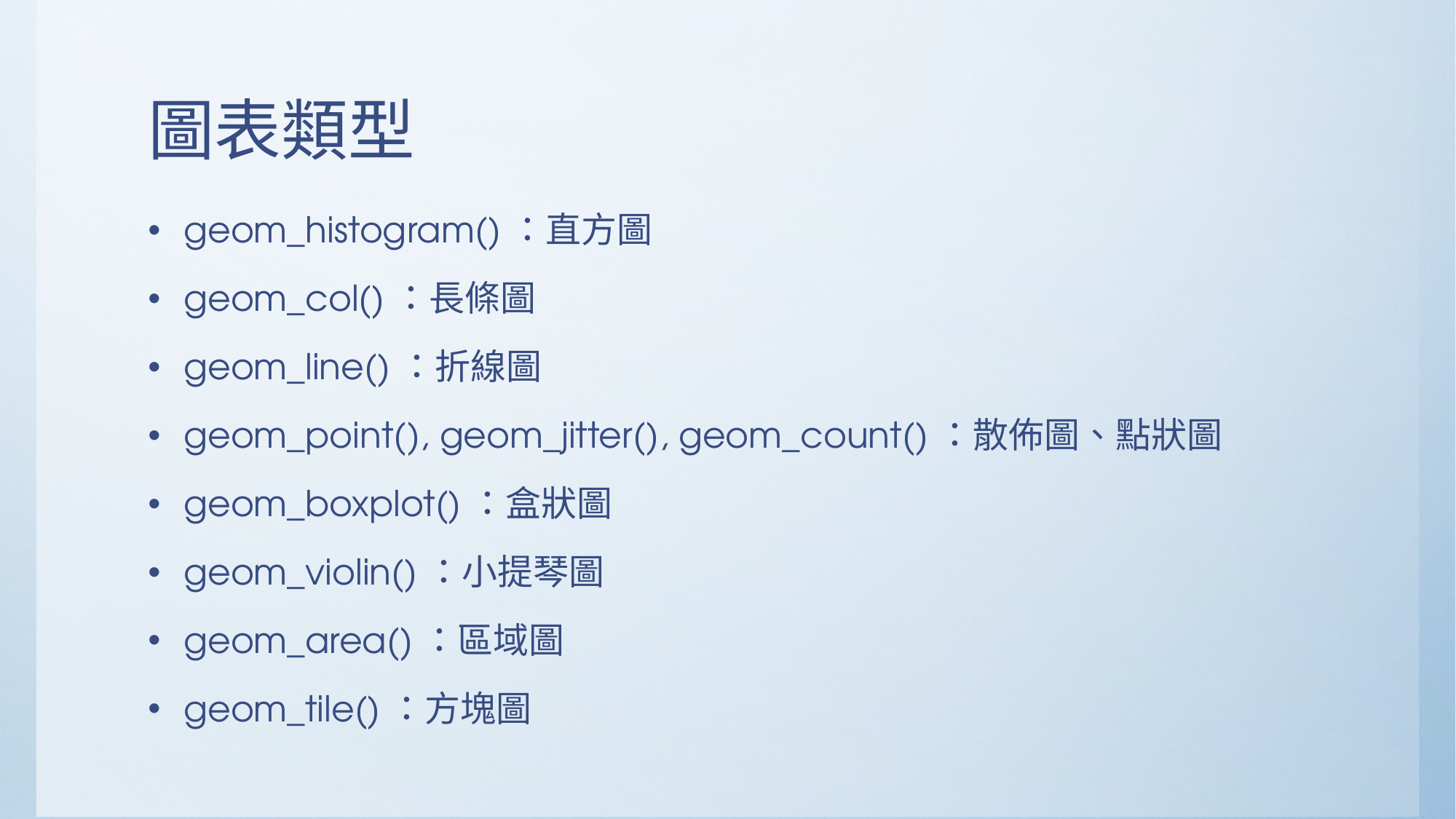

# 圖表類型
geom_histogram()：直方圖
geom_col()：長條圖
geom_line()：折線圖
geom_point(), geom_jitter(), geom_count()：散佈圖、點狀圖
geom_boxplot()：盒狀圖
geom_violin()：小提琴圖
geom_area()：區域圖
geom_tile()：方塊圖